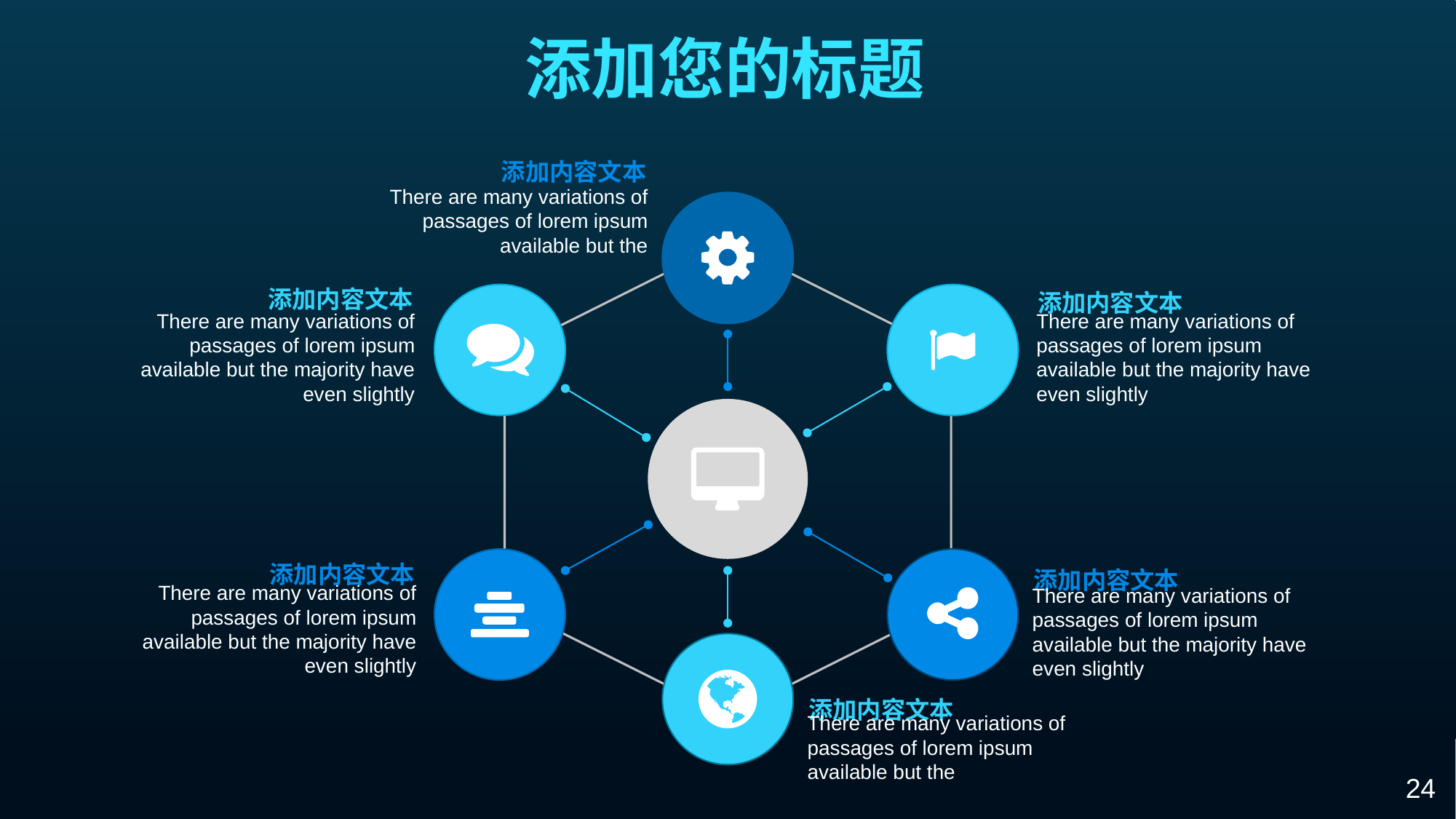

添加您的标题
添加内容文本
There are many variations of passages of lorem ipsum available but the

添加内容文本
There are many variations of passages of lorem ipsum available but the majority have even slightly

添加内容文本
There are many variations of passages of lorem ipsum available but the majority have even slightly

添加内容文本
There are many variations of passages of lorem ipsum available but the majority have even slightly
添加内容文本
There are many variations of passages of lorem ipsum available but the majority have even slightly

添加内容文本
There are many variations of passages of lorem ipsum available but the
24